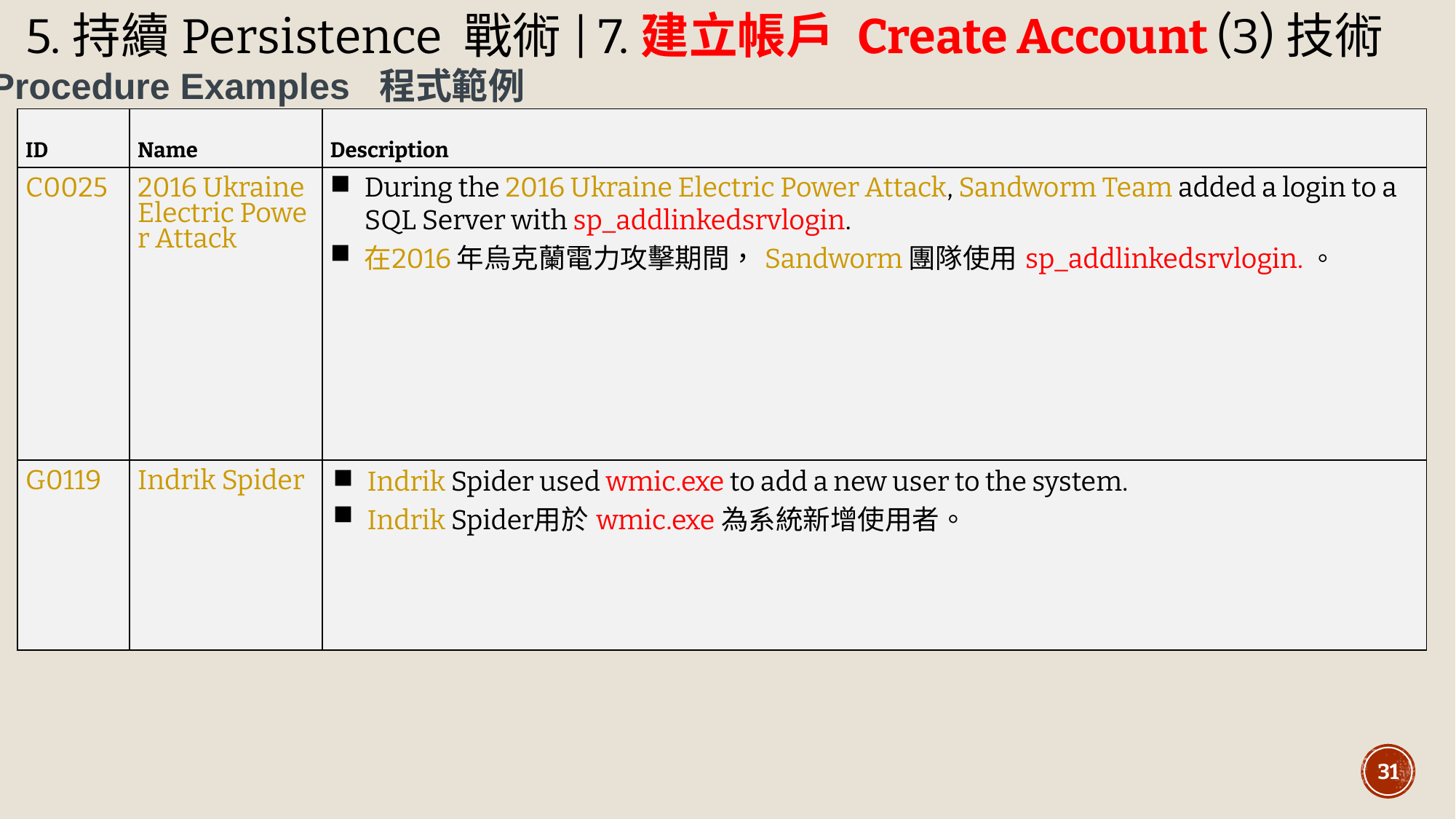

5.持續Persistence 戰術| 7.建立帳戶 Create Account (3)技術
Procedure Examples  程式範例
| ID | Name | Description |
| --- | --- | --- |
| C0025 | 2016 Ukraine Electric Power Attack | During the 2016 Ukraine Electric Power Attack, Sandworm Team added a login to a SQL Server with sp\_addlinkedsrvlogin. 在2016 年烏克蘭電力攻擊期間，Sandworm 團隊使用sp\_addlinkedsrvlogin.。 |
| G0119 | Indrik Spider | Indrik Spider used wmic.exe to add a new user to the system. Indrik Spider用於wmic.exe為系統新增使用者。 |
31